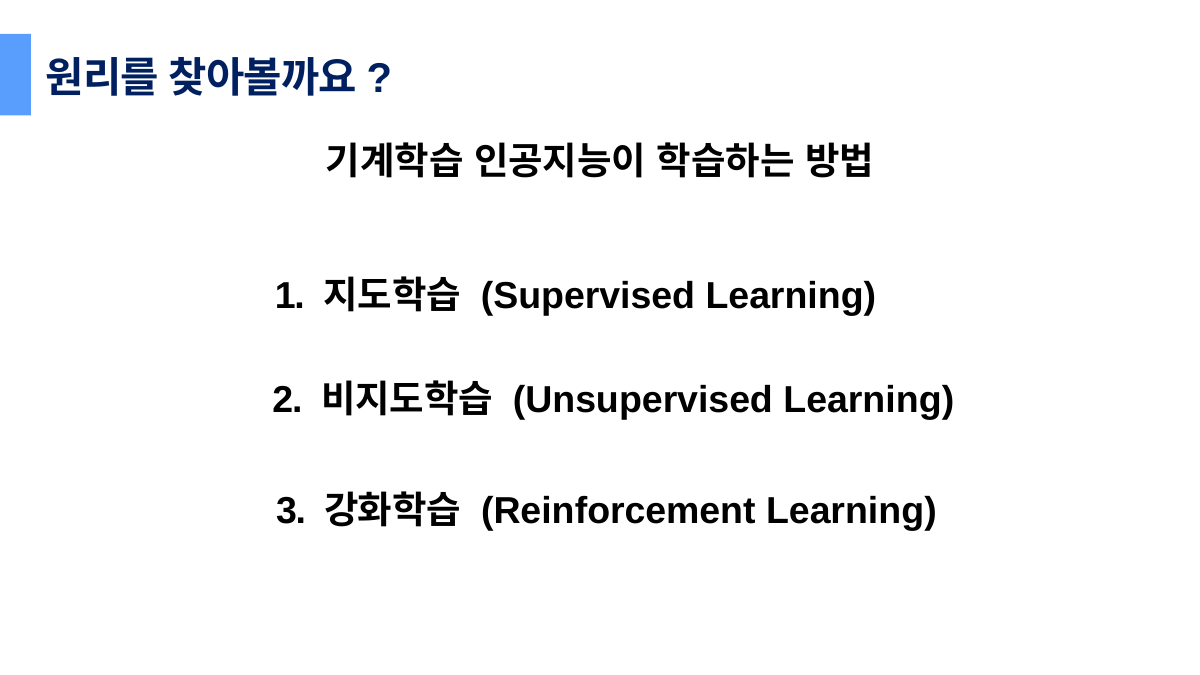

원리를 찾아볼까요?
기계학습 인공지능이 학습하는 방법
1. 지도학습 (Supervised Learning)
2. 비지도학습 (Unsupervised Learning)
3. 강화학습 (Reinforcement Learning)